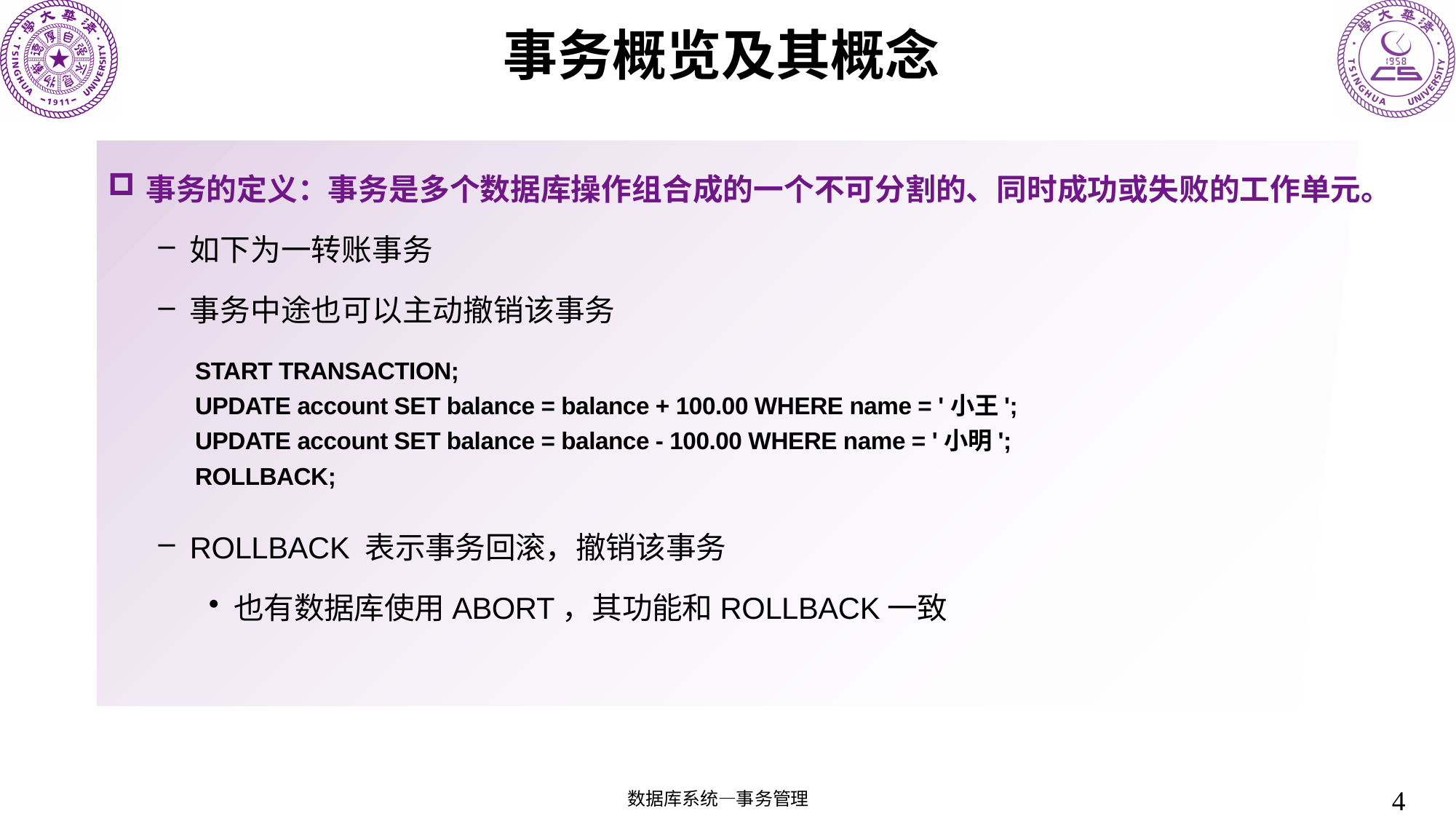

# 事务概览及其概念

事务的定义：事务是多个数据库操作组合成的一个不可分割的、同时成功或失败的工作单元。
如下为一转账事务
事务中途也可以主动撤销该事务

ROLLBACK 表示事务回滚，撤销该事务
也有数据库使用ABORT，其功能和ROLLBACK一致

START TRANSACTION;
UPDATE account SET balance = balance + 100.00 WHERE name = '小王';
UPDATE account SET balance = balance - 100.00 WHERE name = '小明';
ROLLBACK;
4
数据库系统—事务管理